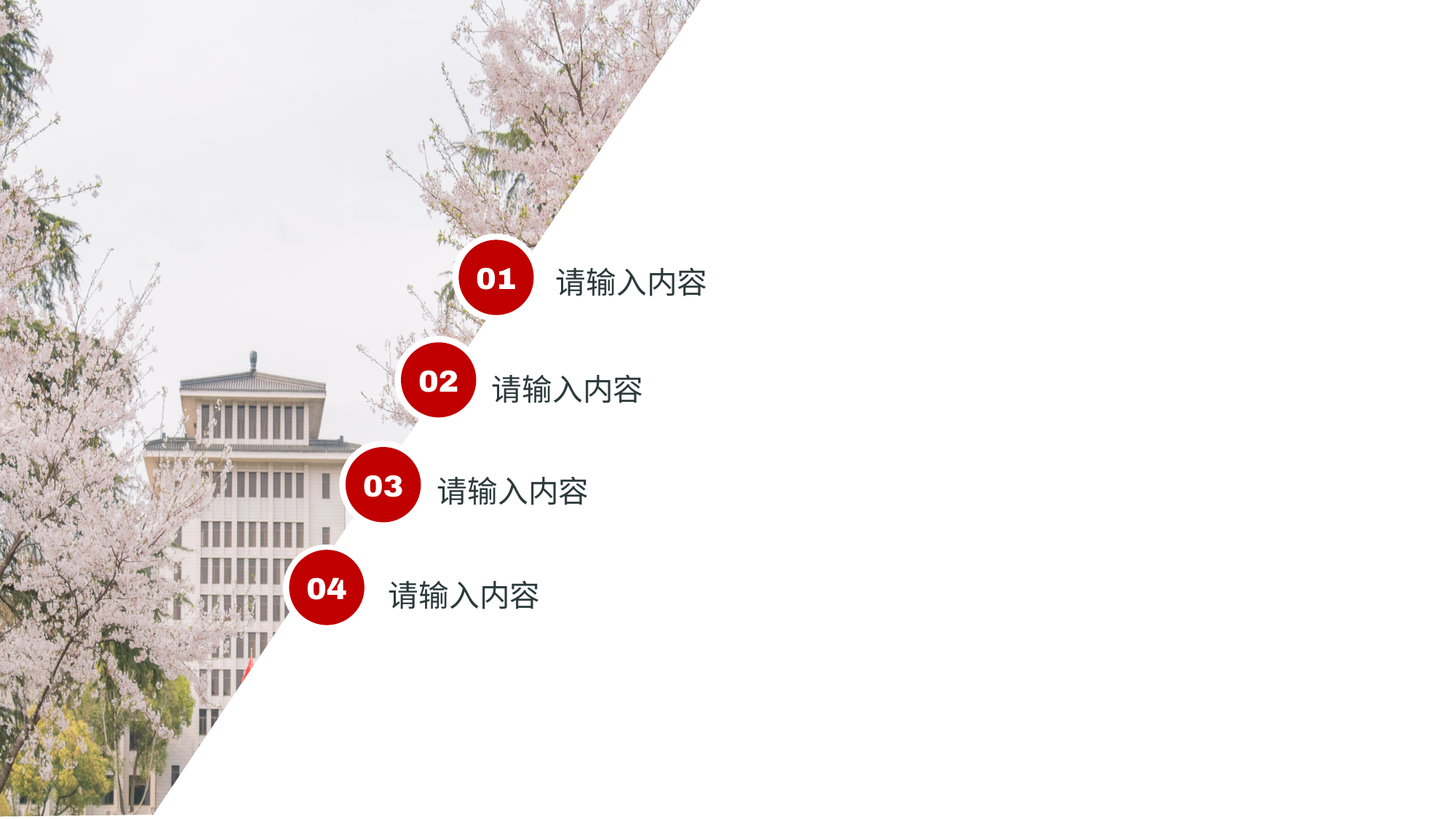

01
请输入内容

02
请输入内容

03
请输入内容

04
请输入内容